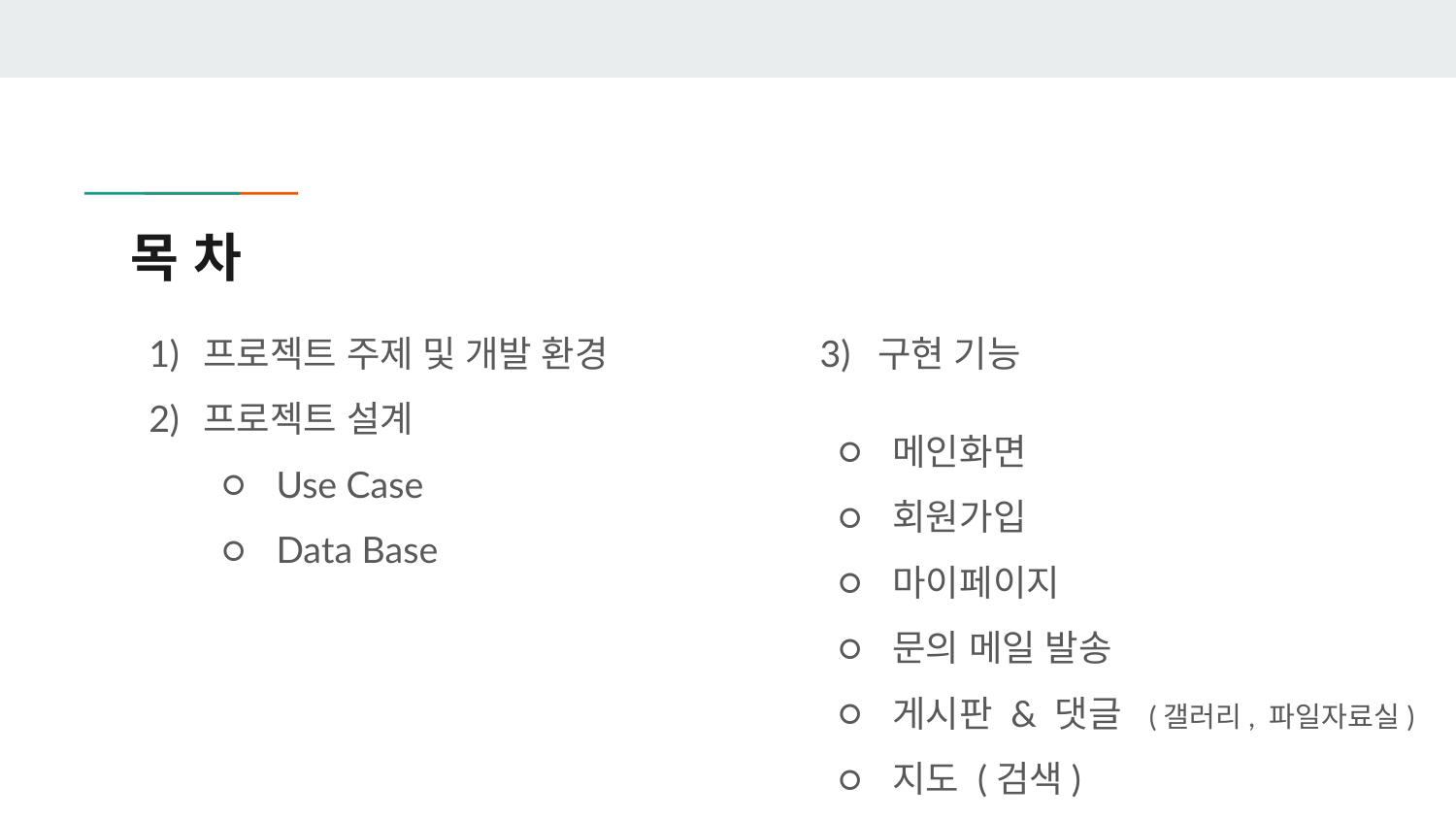

# 목 차
프로젝트 주제 및 개발 환경
프로젝트 설계
Use Case
Data Base
3)  구현 기능
메인화면
회원가입
마이페이지
문의 메일 발송
게시판 & 댓글  (갤러리, 파일자료실)
지도 (검색)